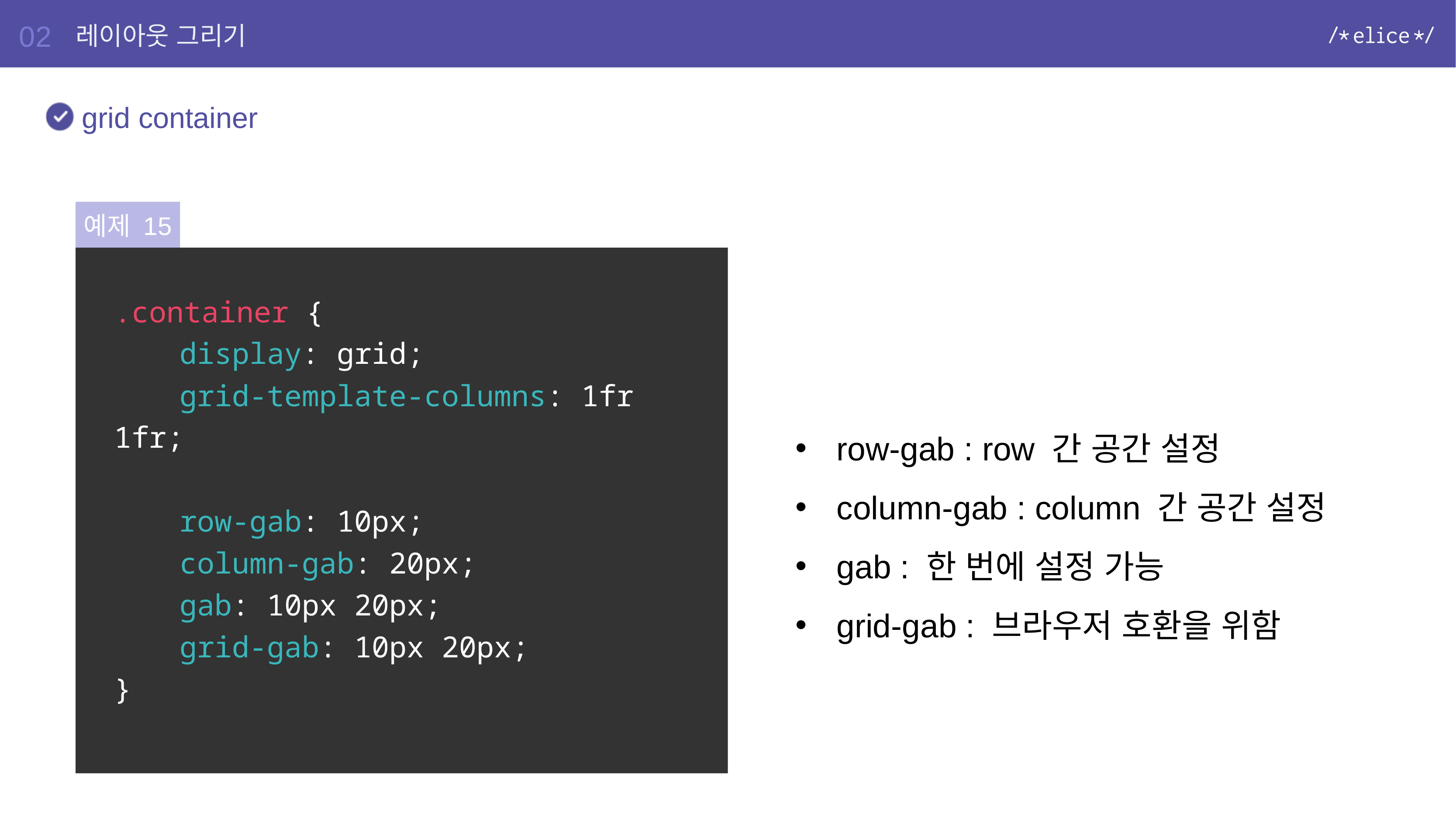

02
레이아웃 그리기
grid container
예제 15
.container {
	display: grid;
	grid-template-columns: 1fr 1fr;

	row-gab: 10px;
	column-gab: 20px;
	gab: 10px 20px;
	grid-gab: 10px 20px;
}

row-gab : row 간 공간 설정
column-gab : column 간 공간 설정
gab : 한 번에 설정 가능
grid-gab : 브라우저 호환을 위함